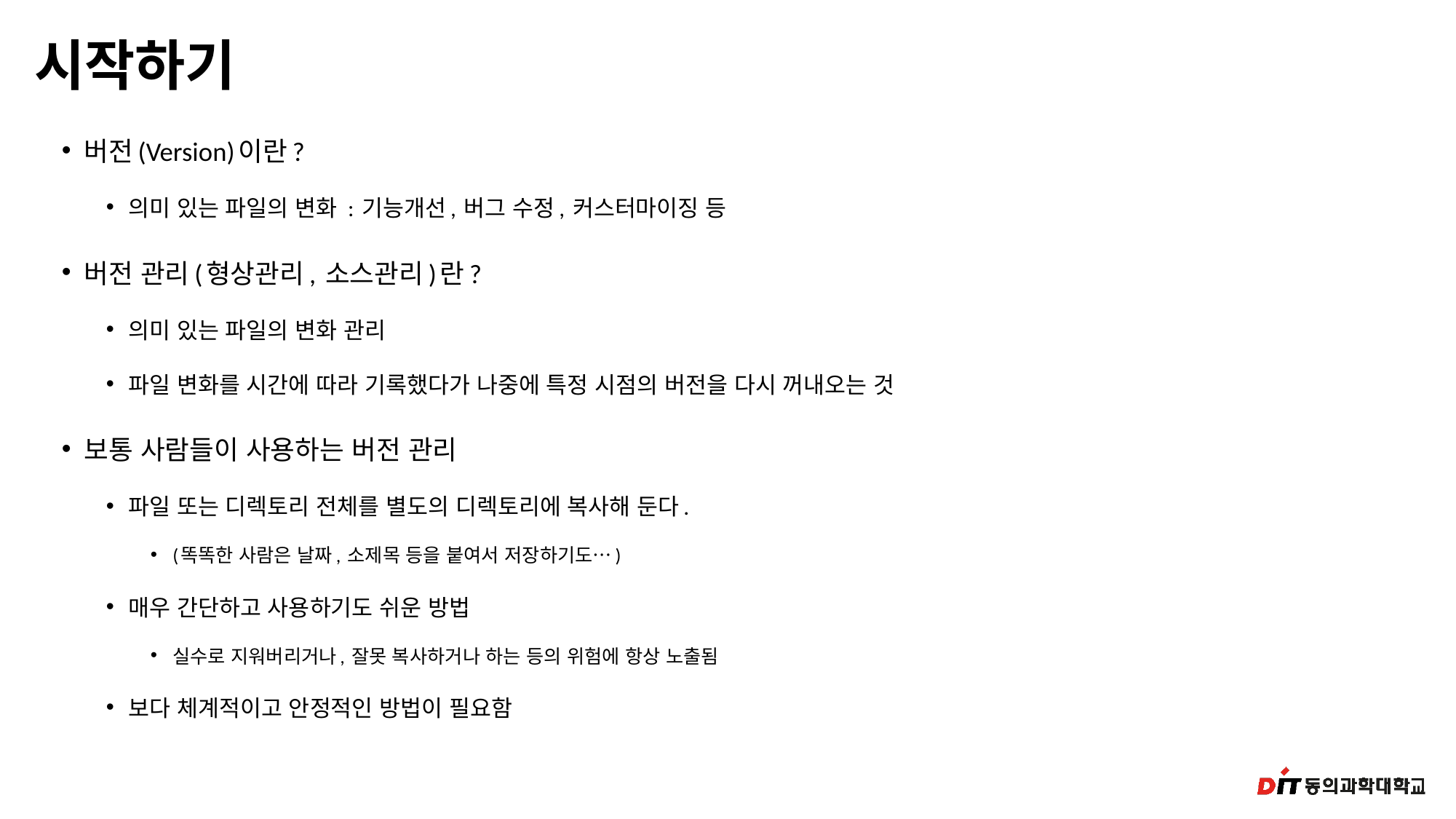

# 시작하기
버전(Version)이란?
의미 있는 파일의 변화 : 기능개선, 버그 수정, 커스터마이징 등
버전 관리(형상관리, 소스관리)란?
의미 있는 파일의 변화 관리
파일 변화를 시간에 따라 기록했다가 나중에 특정 시점의 버전을 다시 꺼내오는 것
보통 사람들이 사용하는 버전 관리
파일 또는 디렉토리 전체를 별도의 디렉토리에 복사해 둔다.
(똑똑한 사람은 날짜, 소제목 등을 붙여서 저장하기도…)
매우 간단하고 사용하기도 쉬운 방법
실수로 지워버리거나, 잘못 복사하거나 하는 등의 위험에 항상 노출됨
보다 체계적이고 안정적인 방법이 필요함